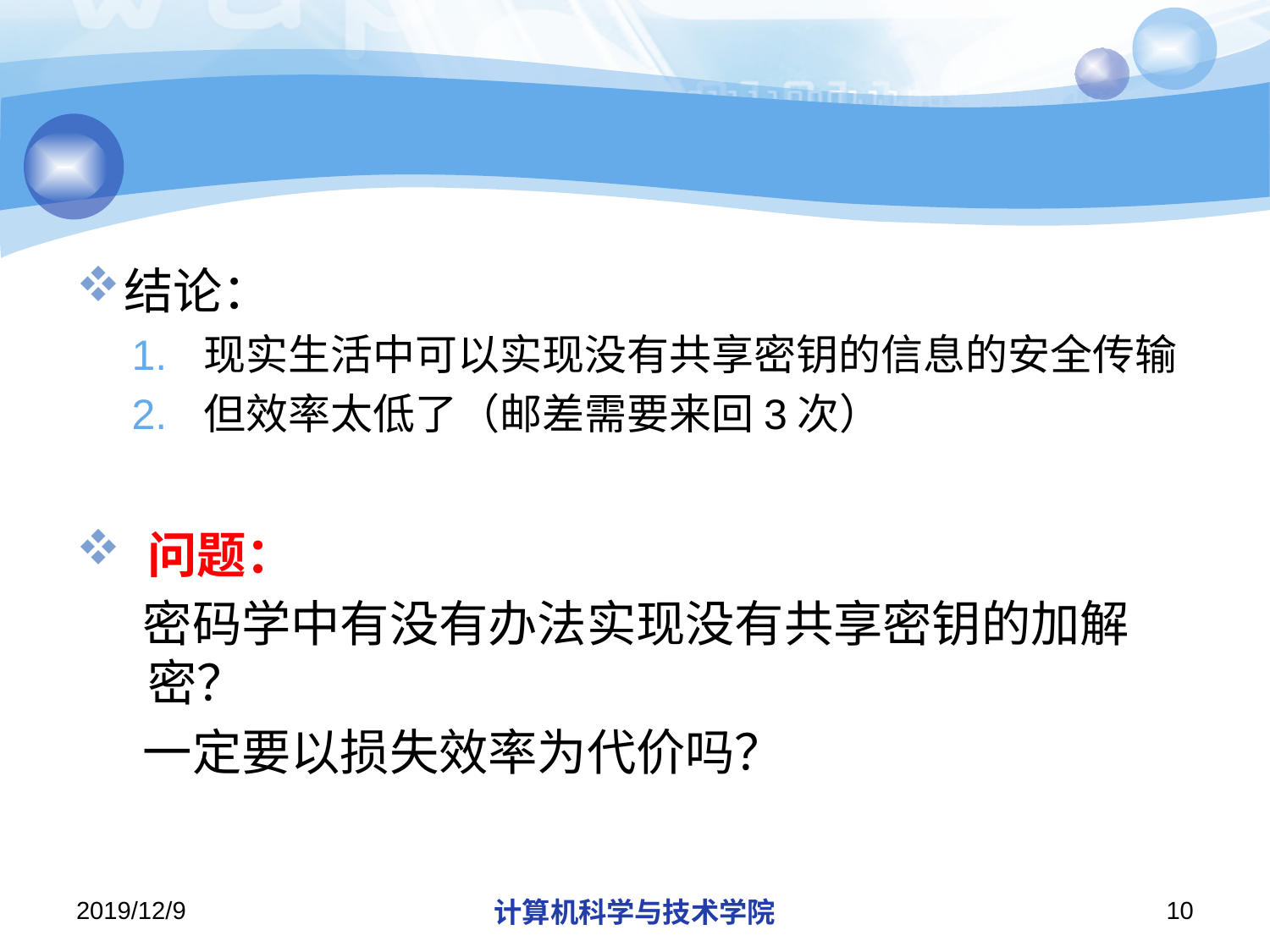

#
结论：
现实生活中可以实现没有共享密钥的信息的安全传输
但效率太低了（邮差需要来回3次）

问题：
     密码学中有没有办法实现没有共享密钥的加解密？
     一定要以损失效率为代价吗？

2019/12/9
计算机科学与技术学院
10